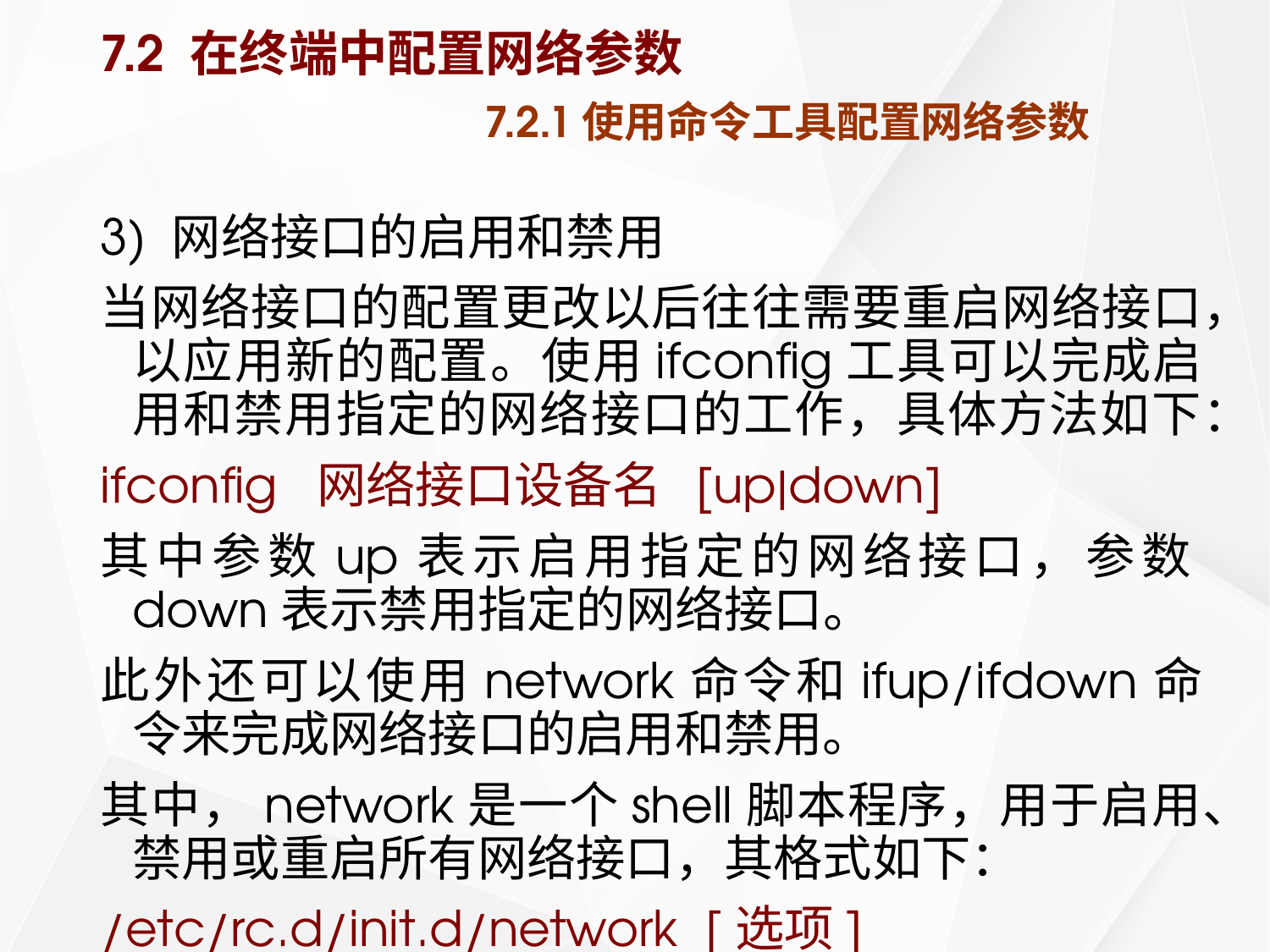

# 7.2 在终端中配置网络参数 7.2.1使用命令工具配置网络参数
3) 网络接口的启用和禁用
当网络接口的配置更改以后往往需要重启网络接口，以应用新的配置。使用ifconfig工具可以完成启用和禁用指定的网络接口的工作，具体方法如下：
ifconfig  网络接口设备名  [up|down]
其中参数up表示启用指定的网络接口，参数down表示禁用指定的网络接口。
此外还可以使用network命令和ifup/ifdown命令来完成网络接口的启用和禁用。
其中，network是一个shell脚本程序，用于启用、禁用或重启所有网络接口，其格式如下：
/etc/rc.d/init.d/network  [选项]